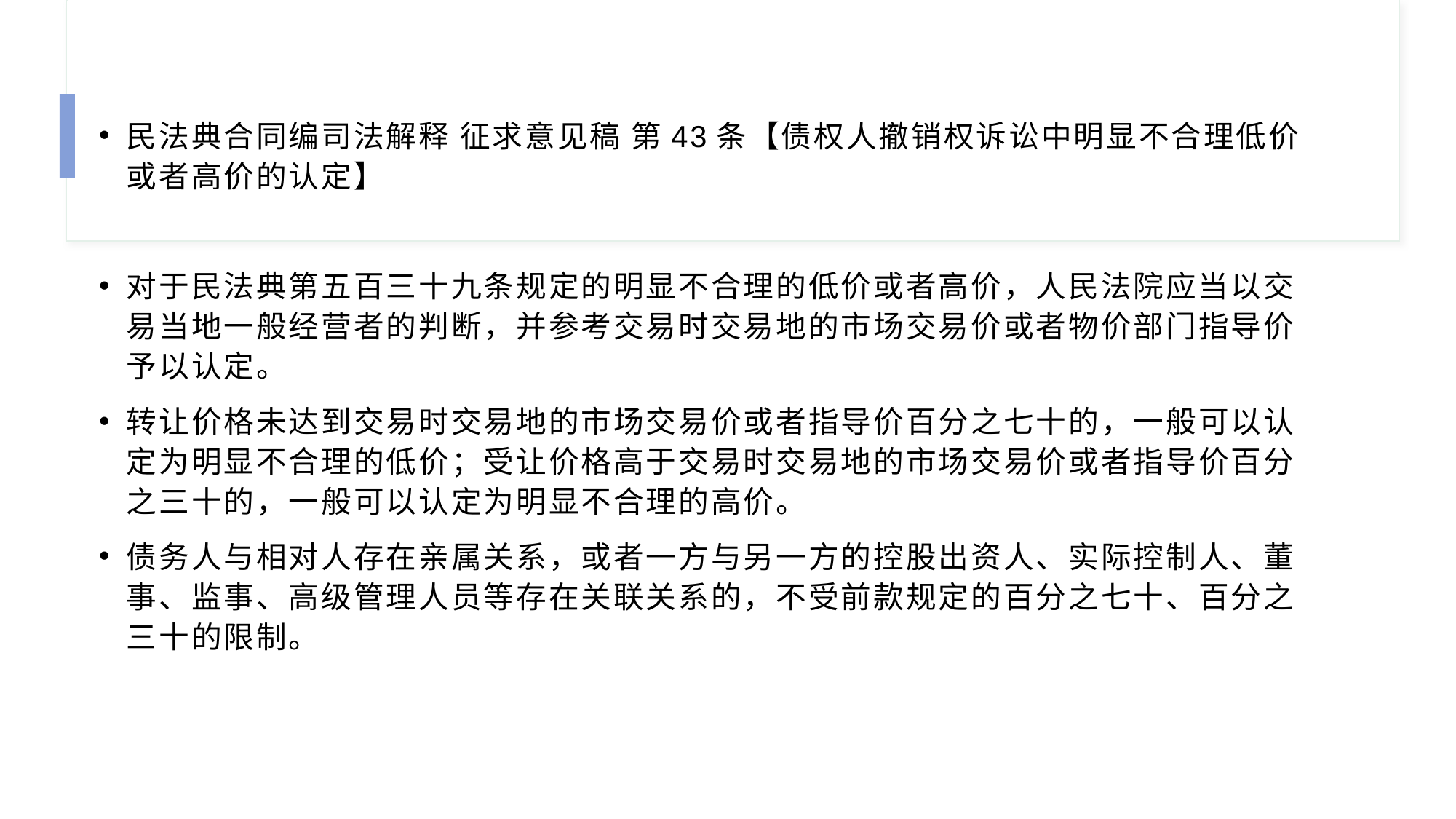

民法典合同编司法解释 征求意见稿 第43条【债权人撤销权诉讼中明显不合理低价或者高价的认定】

对于民法典第五百三十九条规定的明显不合理的低价或者高价，人民法院应当以交易当地一般经营者的判断，并参考交易时交易地的市场交易价或者物价部门指导价予以认定。
转让价格未达到交易时交易地的市场交易价或者指导价百分之七十的，一般可以认定为明显不合理的低价；受让价格高于交易时交易地的市场交易价或者指导价百分之三十的，一般可以认定为明显不合理的高价。
债务人与相对人存在亲属关系，或者一方与另一方的控股出资人、实际控制人、董事、监事、高级管理人员等存在关联关系的，不受前款规定的百分之七十、百分之三十的限制。